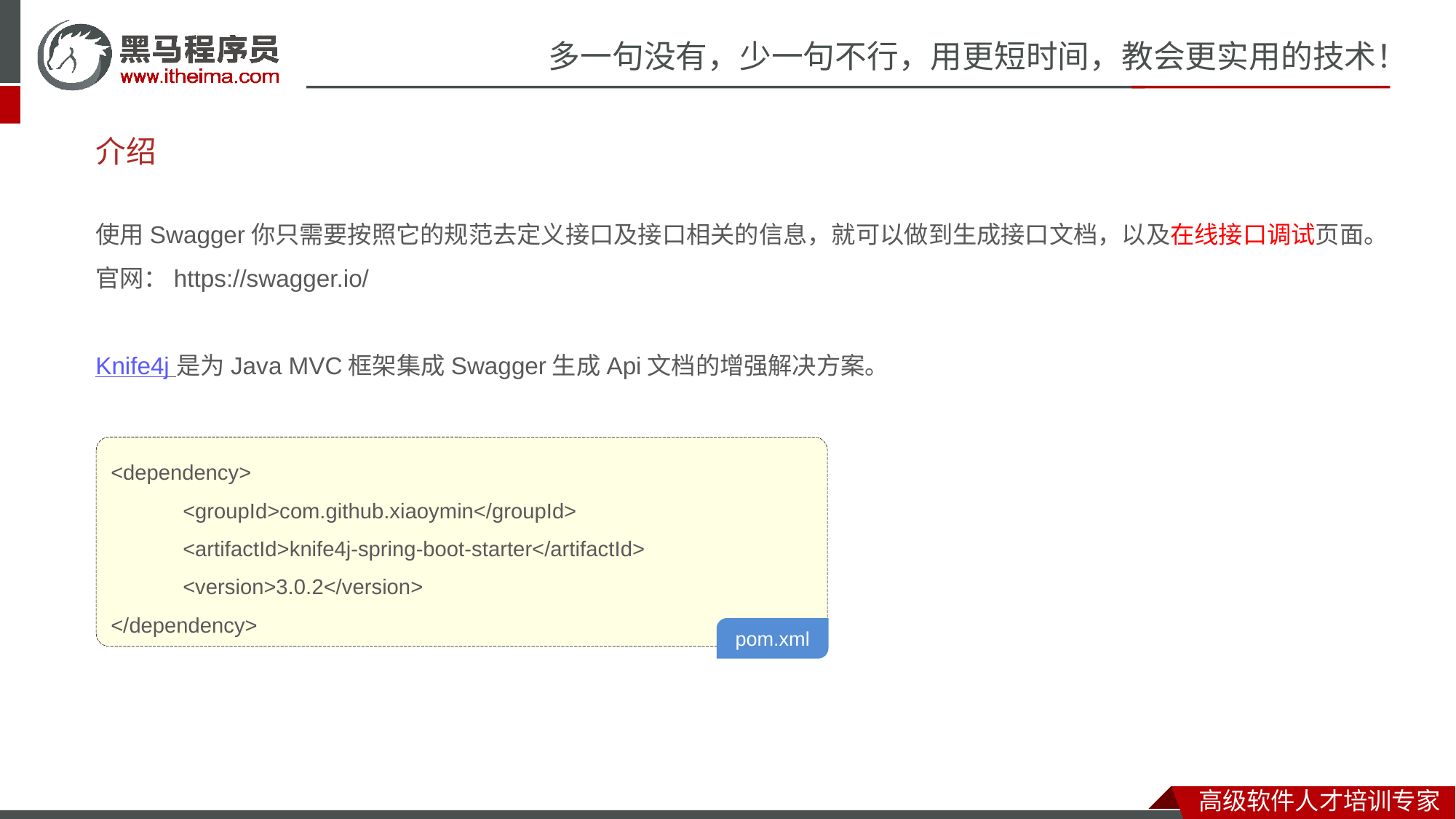

# 介绍
使用Swagger你只需要按照它的规范去定义接口及接口相关的信息，就可以做到生成接口文档，以及在线接口调试页面。
官网：https://swagger.io/

Knife4j 是为Java MVC框架集成Swagger生成Api文档的增强解决方案。
<dependency>
            <groupId>com.github.xiaoymin</groupId>
            <artifactId>knife4j-spring-boot-starter</artifactId>
            <version>3.0.2</version>
</dependency>
pom.xml